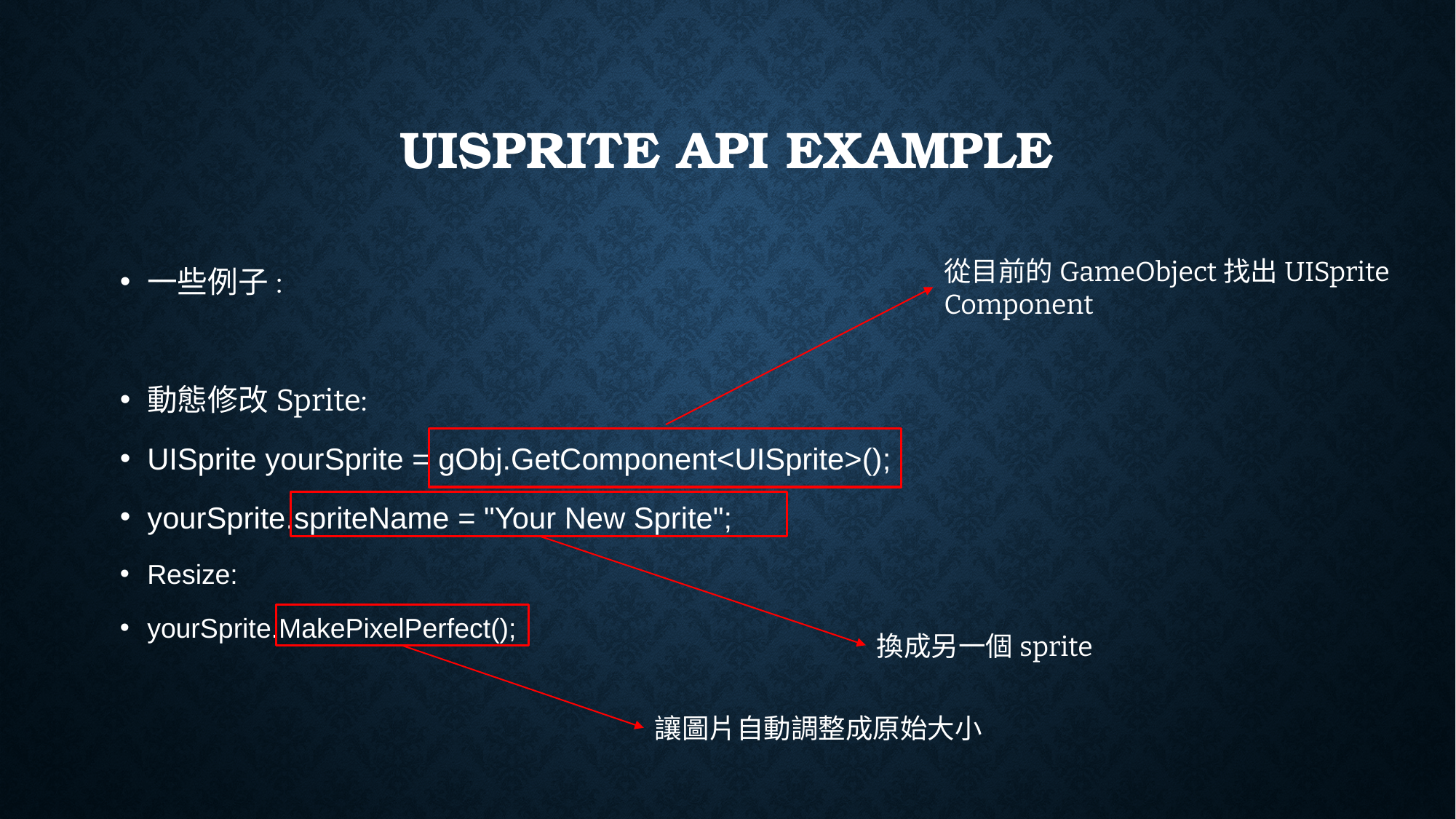

# UISPRITE API Example
從目前的GameObject找出UISprite Component
一些例子:

動態修改Sprite:
UISprite yourSprite = gObj.GetComponent<UISprite>();
yourSprite.spriteName = "Your New Sprite";
Resize:
yourSprite.MakePixelPerfect();

換成另一個sprite
讓圖片自動調整成原始大小